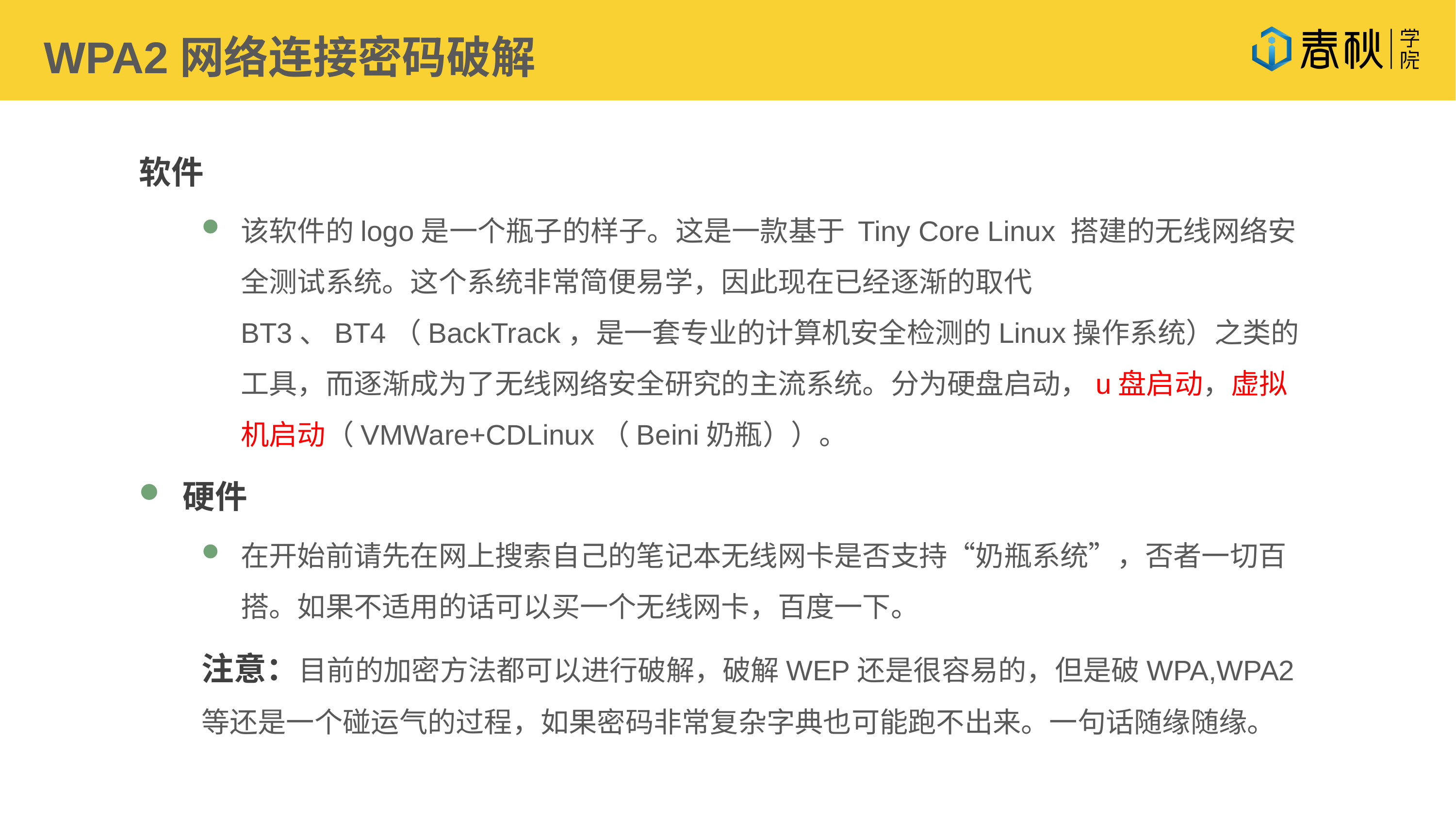

WPA2网络连接密码破解
软件
该软件的logo是一个瓶子的样子。这是一款基于 Tiny Core Linux 搭建的无线网络安全测试系统。这个系统非常简便易学，因此现在已经逐渐的取代BT3、BT4（BackTrack，是一套专业的计算机安全检测的Linux操作系统）之类的工具，而逐渐成为了无线网络安全研究的主流系统。分为硬盘启动，u盘启动，虚拟机启动（VMWare+CDLinux（Beini奶瓶））。
硬件
在开始前请先在网上搜索自己的笔记本无线网卡是否支持“奶瓶系统”，否者一切百搭。如果不适用的话可以买一个无线网卡，百度一下。
注意：目前的加密方法都可以进行破解，破解WEP还是很容易的，但是破WPA,WPA2等还是一个碰运气的过程，如果密码非常复杂字典也可能跑不出来。一句话随缘随缘。